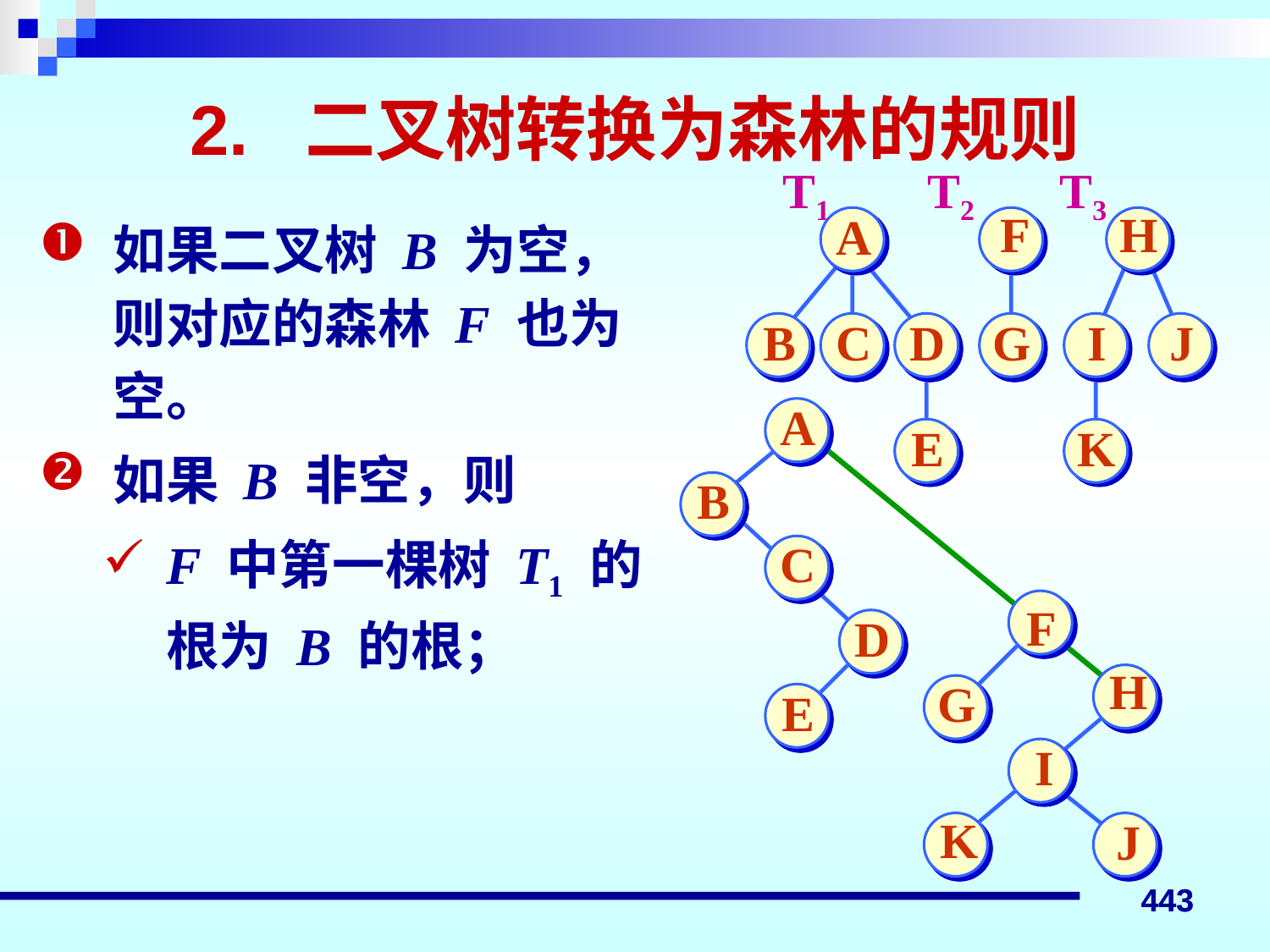

# 2.  二叉树转换为森林的规则
T1        T2       T3
F
H
A

B
C
D
G
I
J

E
K

如果二叉树 B 为空，则对应的森林 F 也为空。
如果 B 非空，则
F 中第一棵树 T1 的根为 B 的根；
A

B

C

F
D

H

G
E

I

K
J

443
443